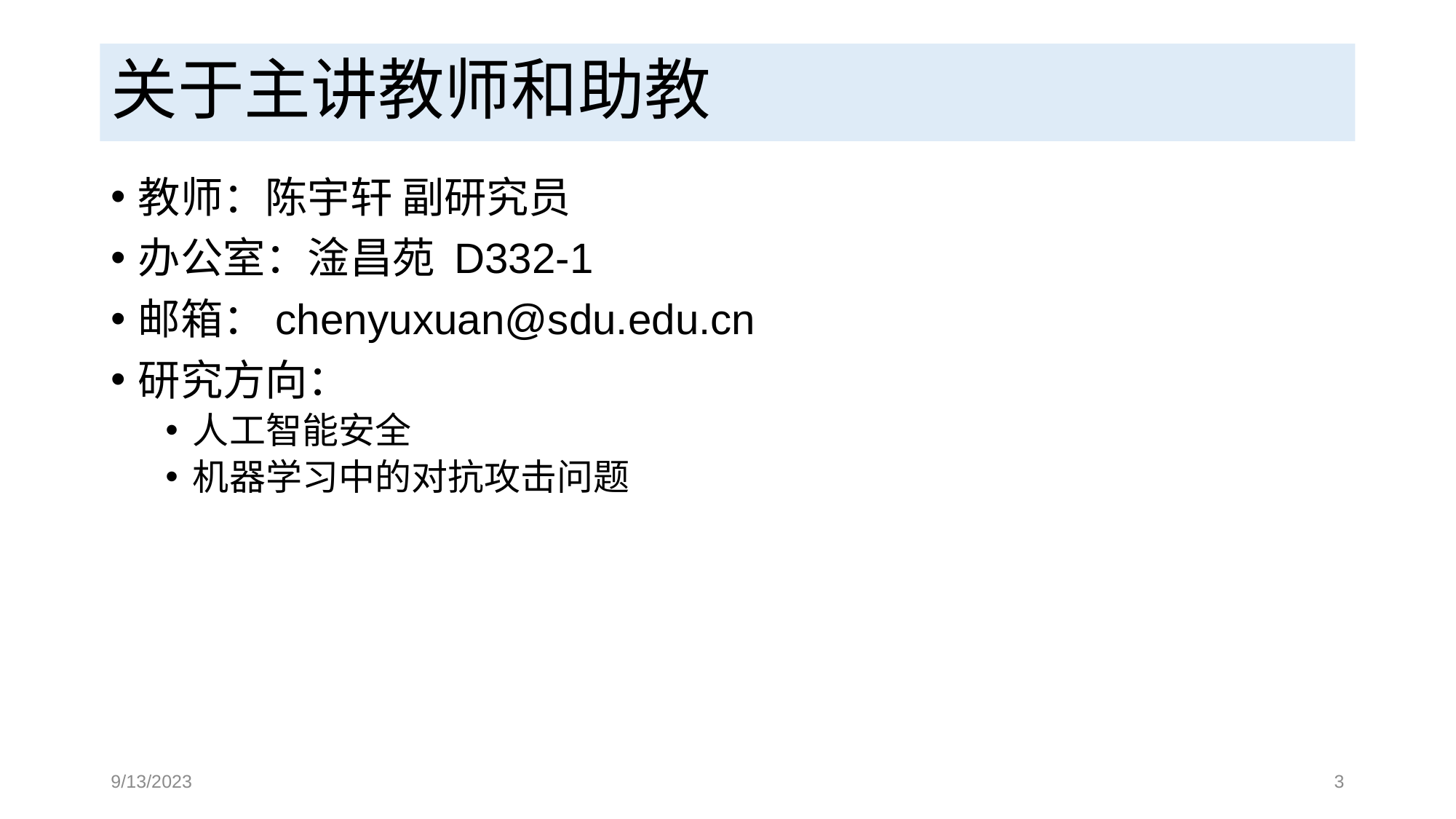

# 关于主讲教师和助教
教师：陈宇轩 副研究员
办公室：淦昌苑 D332-1
邮箱：chenyuxuan@sdu.edu.cn
研究方向：
人工智能安全
机器学习中的对抗攻击问题

9/13/2023
3